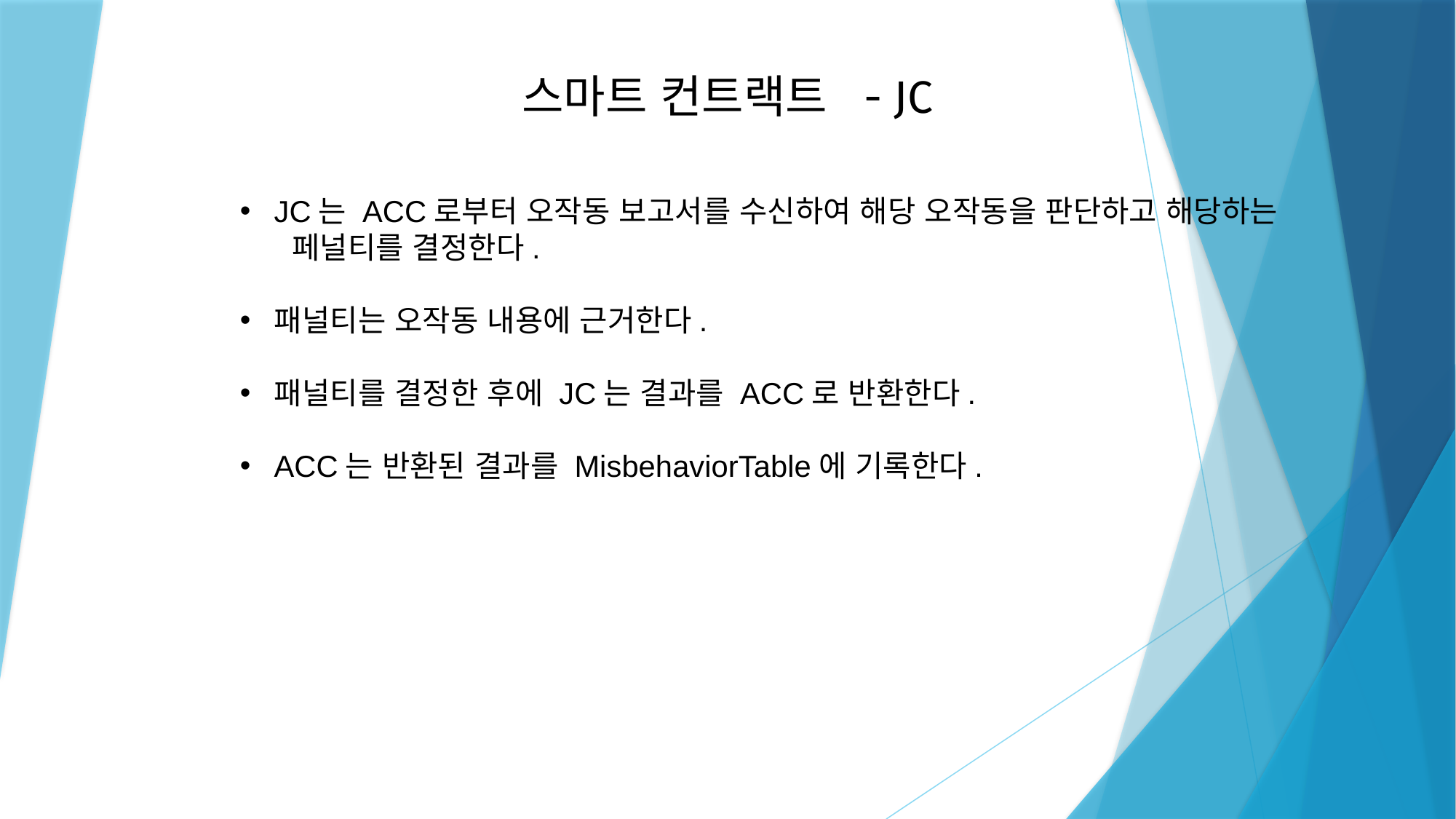

스마트 컨트랙트  - JC
JC는 ACC로부터 오작동 보고서를 수신하여 해당 오작동을 판단하고 해당하는
    페널티를 결정한다.
패널티는 오작동 내용에 근거한다.
패널티를 결정한 후에 JC는 결과를 ACC로 반환한다.
ACC는 반환된 결과를 MisbehaviorTable에 기록한다.